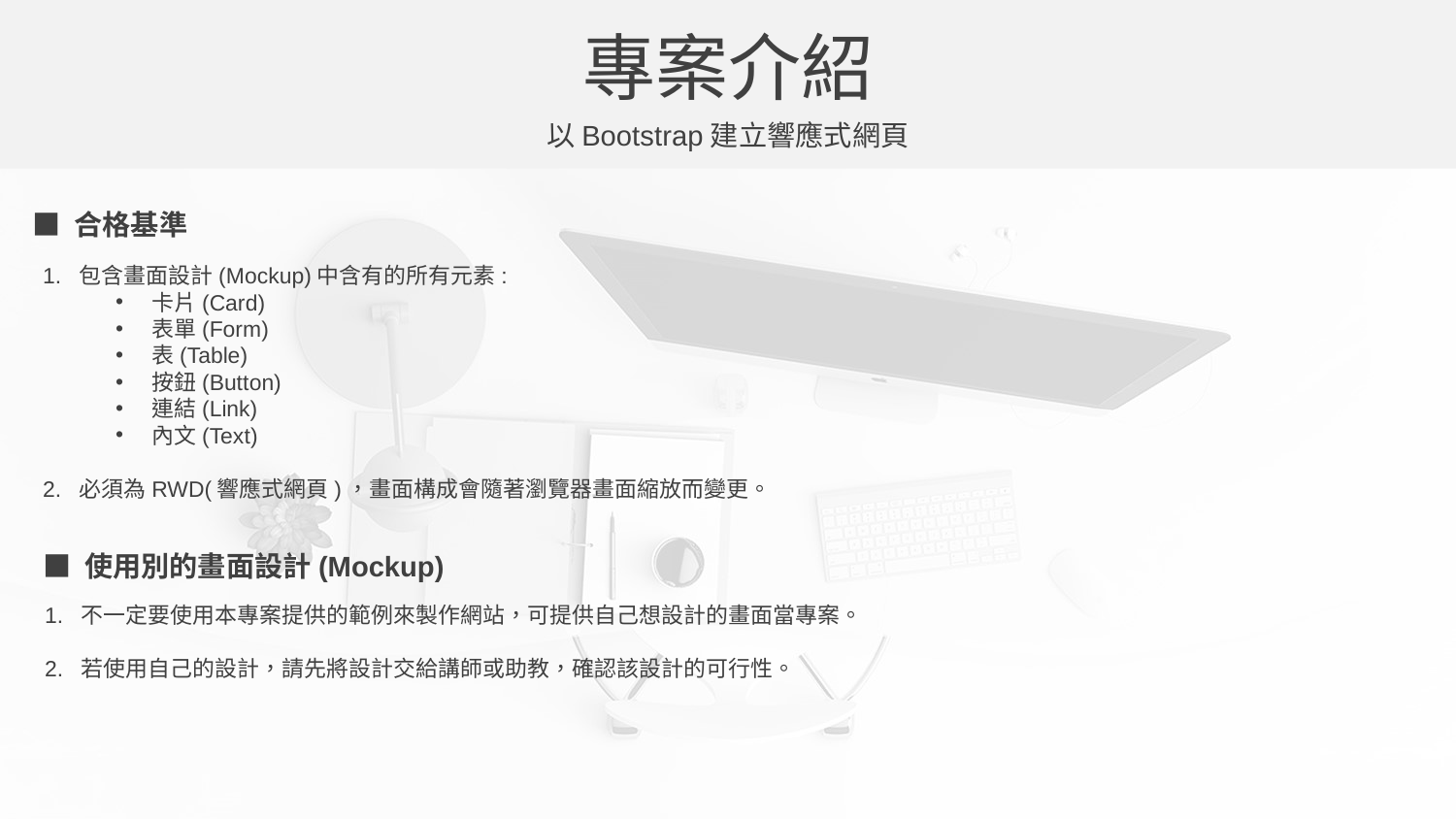

專案介紹
以Bootstrap建立響應式網頁
■ 合格基準
包含畫面設計(Mockup)中含有的所有元素:
卡片(Card)
表單(Form)
表(Table)
按鈕(Button)
連結(Link)
內文(Text)

必須為RWD(響應式網頁)，畫面構成會隨著瀏覽器畫面縮放而變更。

■ 使用別的畫面設計(Mockup)
不一定要使用本專案提供的範例來製作網站，可提供自己想設計的畫面當專案。

若使用自己的設計，請先將設計交給講師或助教，確認該設計的可行性。